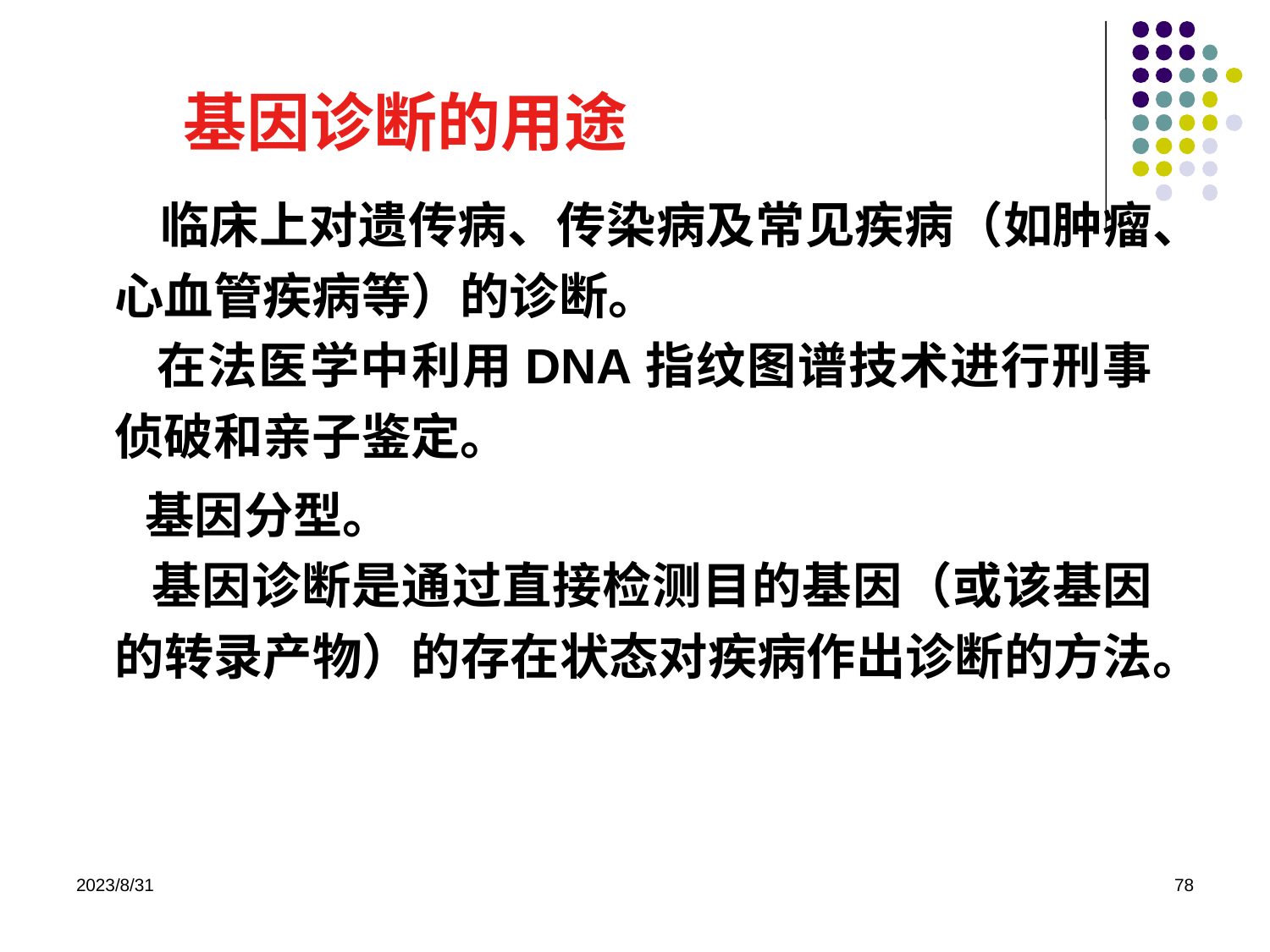

基因诊断的用途
       临床上对遗传病、传染病及常见疾病（如肿瘤、心血管疾病等）的诊断。
      在法医学中利用DNA指纹图谱技术进行刑事侦破和亲子鉴定。
      基因分型。
      基因诊断是通过直接检测目的基因（或该基因的转录产物）的存在状态对疾病作出诊断的方法。
2023/8/31
78